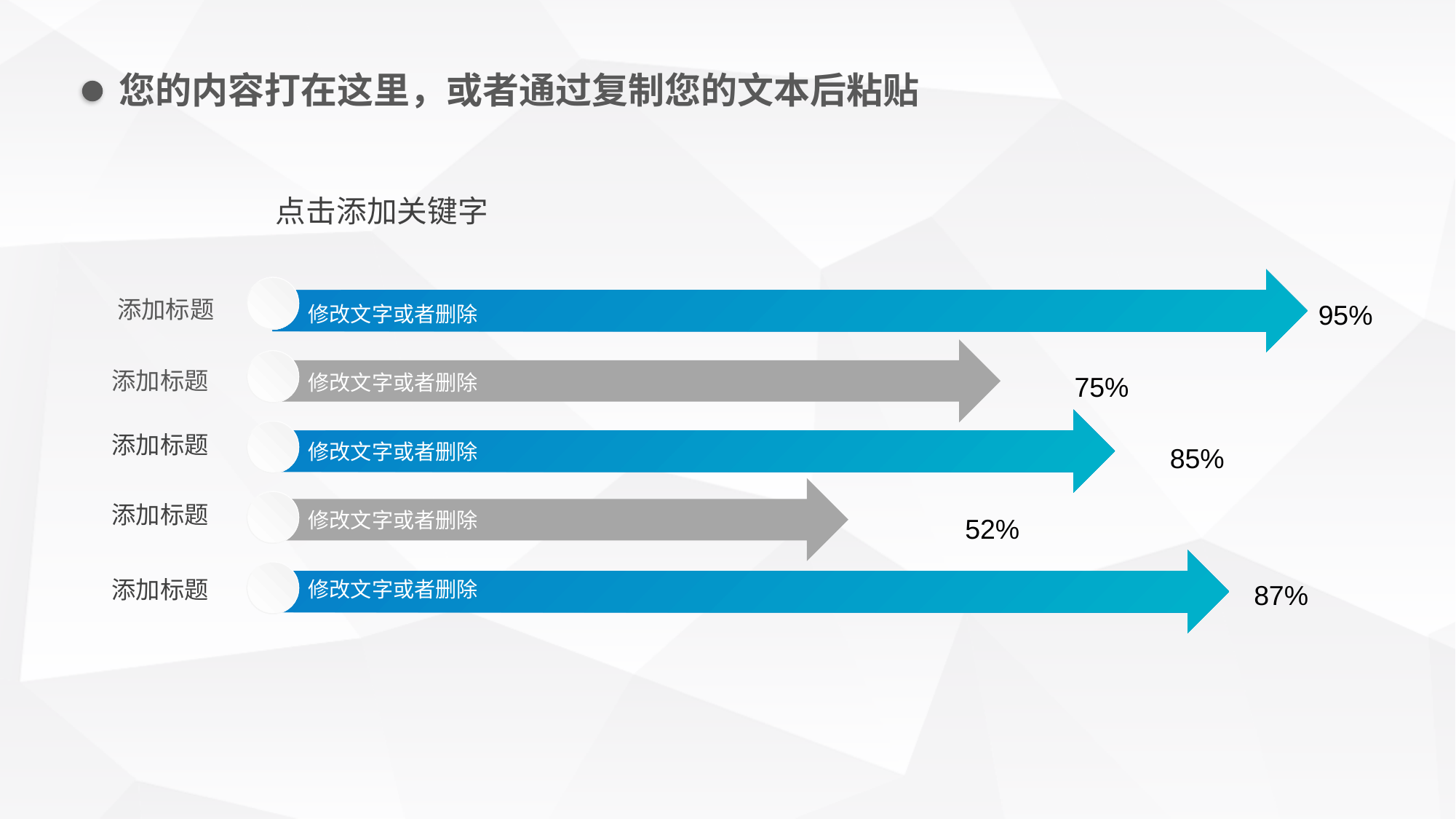

您的内容打在这里，或者通过复制您的文本后粘贴

点击添加关键字

修改文字或者删除

添加标题
95%

修改文字或者删除

添加标题
75%

修改文字或者删除

添加标题
85%

修改文字或者删除

添加标题
52%

修改文字或者删除

添加标题
87%